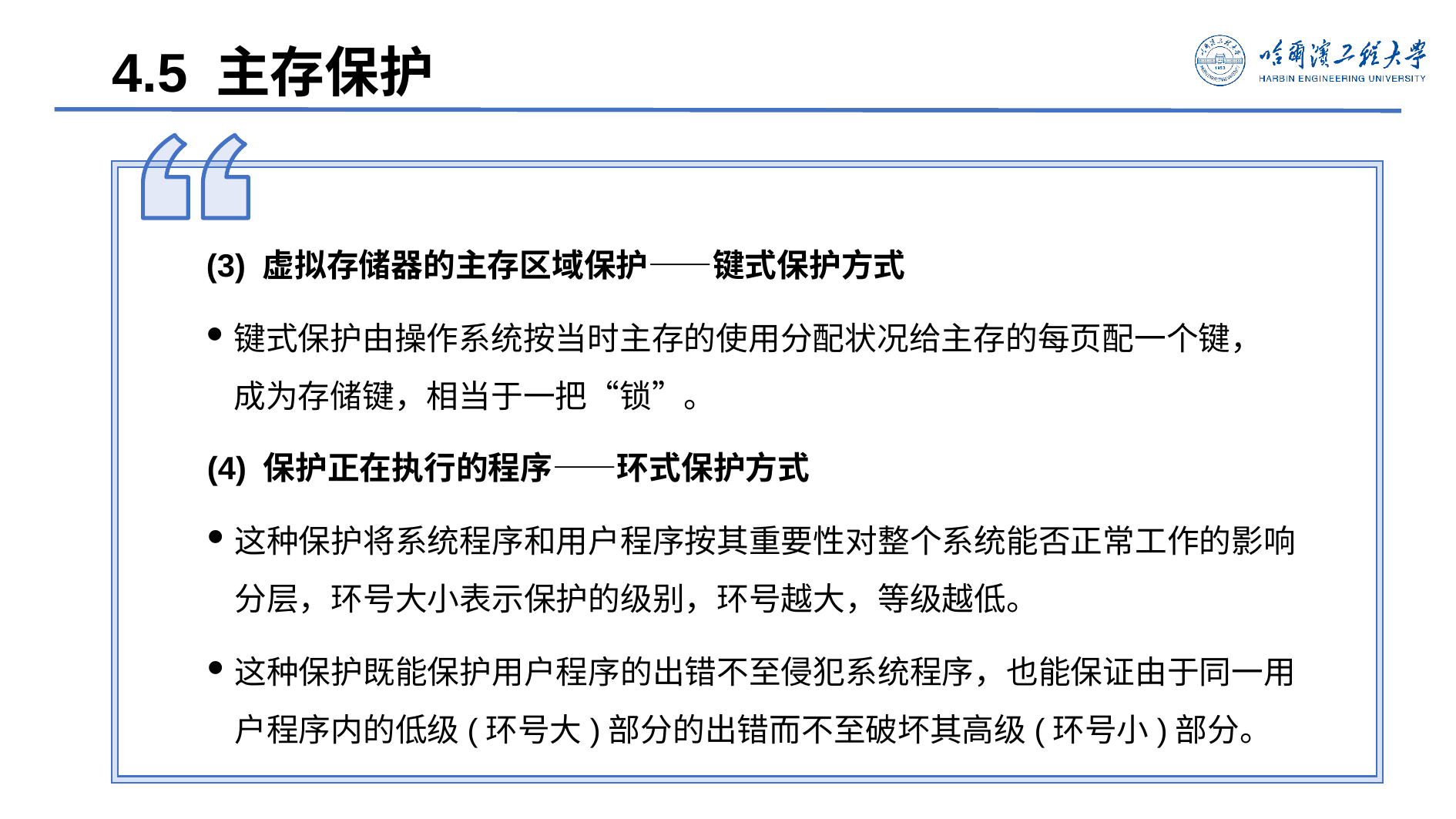

4.5 主存保护

(3) 虚拟存储器的主存区域保护——键式保护方式
键式保护由操作系统按当时主存的使用分配状况给主存的每页配一个键，成为存储键，相当于一把“锁”。

(4) 保护正在执行的程序——环式保护方式
这种保护将系统程序和用户程序按其重要性对整个系统能否正常工作的影响分层，环号大小表示保护的级别，环号越大，等级越低。
这种保护既能保护用户程序的出错不至侵犯系统程序，也能保证由于同一用户程序内的低级(环号大)部分的出错而不至破坏其高级(环号小)部分。